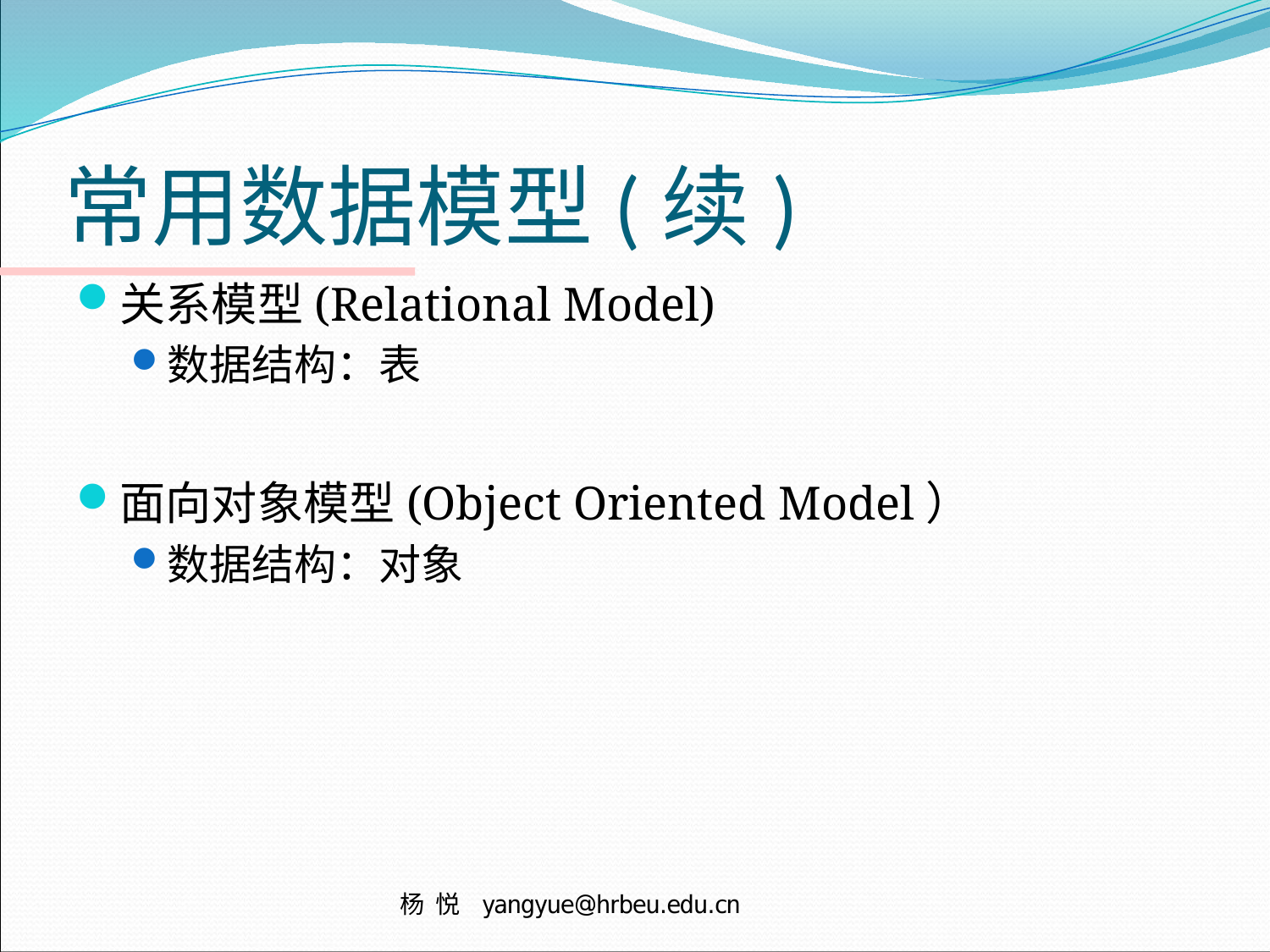

# 常用数据模型(续)
关系模型(Relational Model)
数据结构：表

面向对象模型(Object Oriented Model）
数据结构：对象

  杨  悦   yangyue@hrbeu.edu.cn
52